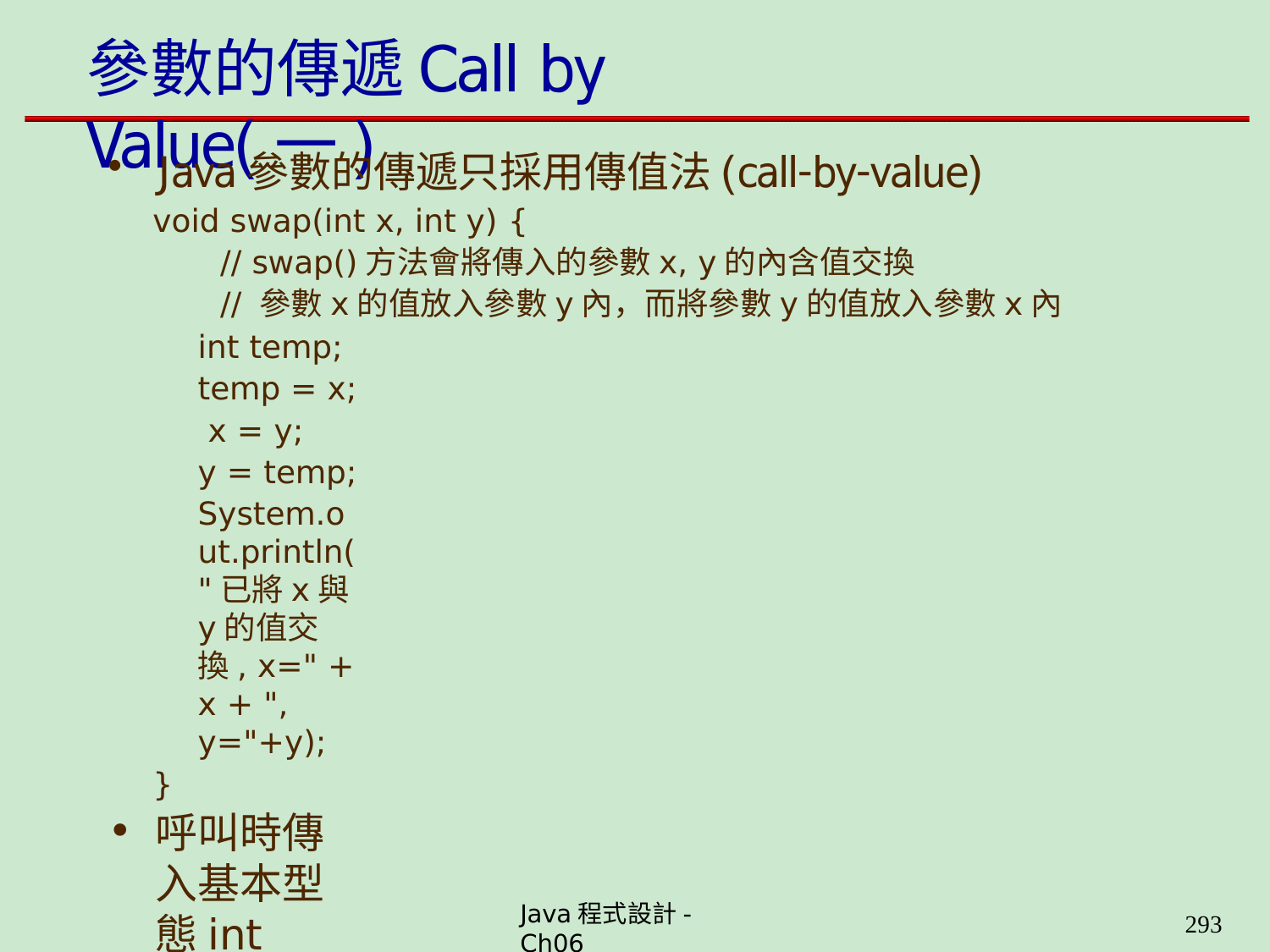

# 參數的傳遞Call by Value(一)
Java參數的傳遞只採用傳值法(call-by-value)
void swap(int x, int y) {
// swap()方法會將傳入的參數x, y的內含值交換
// 參數x的值放入參數y內，而將參數y的值放入參數x內
int temp;  temp = x;  x = y;
y = temp;
System.out.println("已將x與y的值交換, x=" + x + ", y="+y);
}
呼叫時傳入基本型態int
int i = 10;	int j = 20;
SwapTwoInteger cbv = new SwapTwoInteger();
cbv.swap(i, j);
Java程式設計-Ch06
293